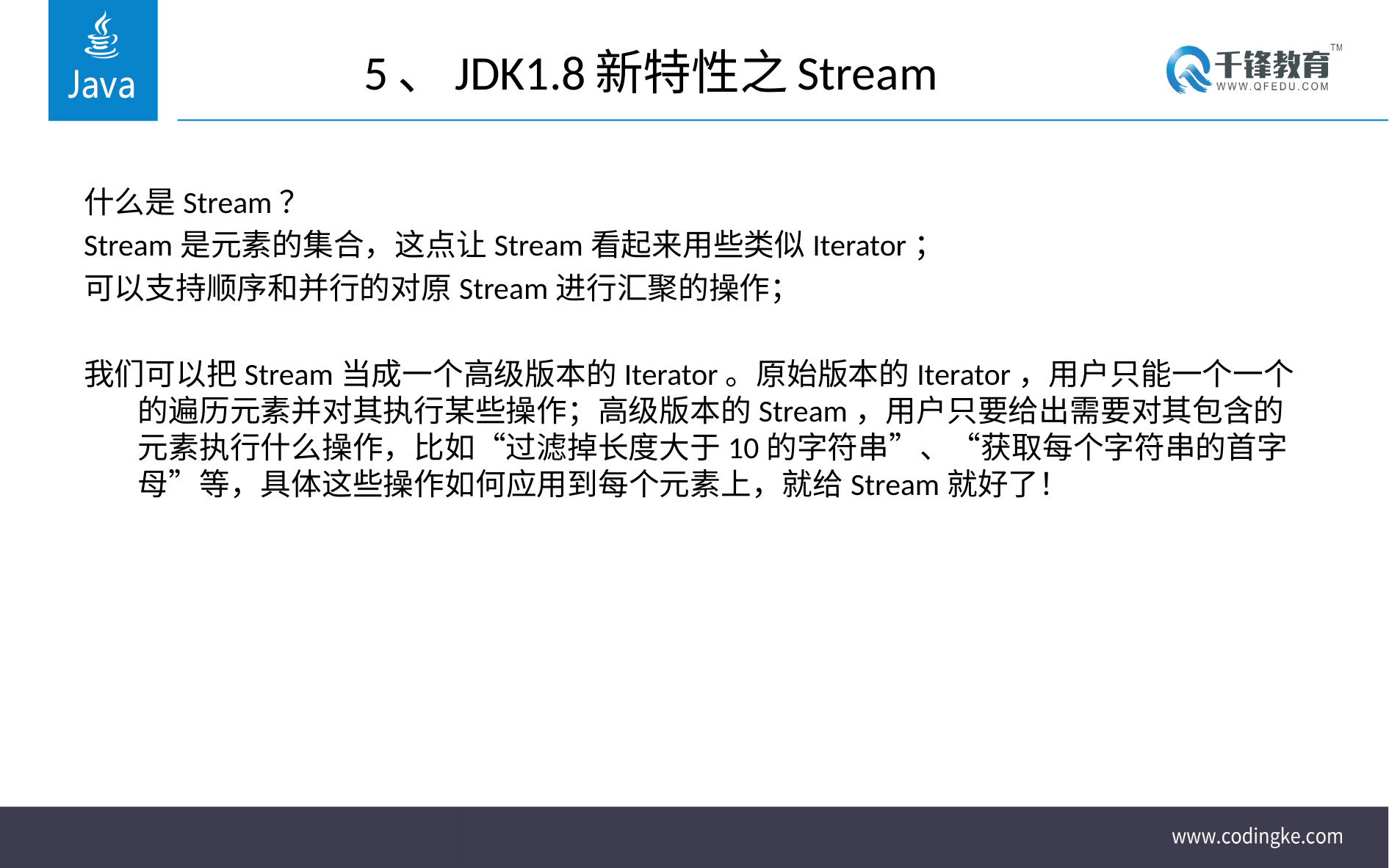

# 5、JDK1.8新特性之Stream
什么是Stream？
Stream是元素的集合，这点让Stream看起来用些类似Iterator；
可以支持顺序和并行的对原Stream进行汇聚的操作；

我们可以把Stream当成一个高级版本的Iterator。原始版本的Iterator，用户只能一个一个的遍历元素并对其执行某些操作；高级版本的Stream，用户只要给出需要对其包含的元素执行什么操作，比如“过滤掉长度大于10的字符串”、“获取每个字符串的首字母”等，具体这些操作如何应用到每个元素上，就给Stream就好了！